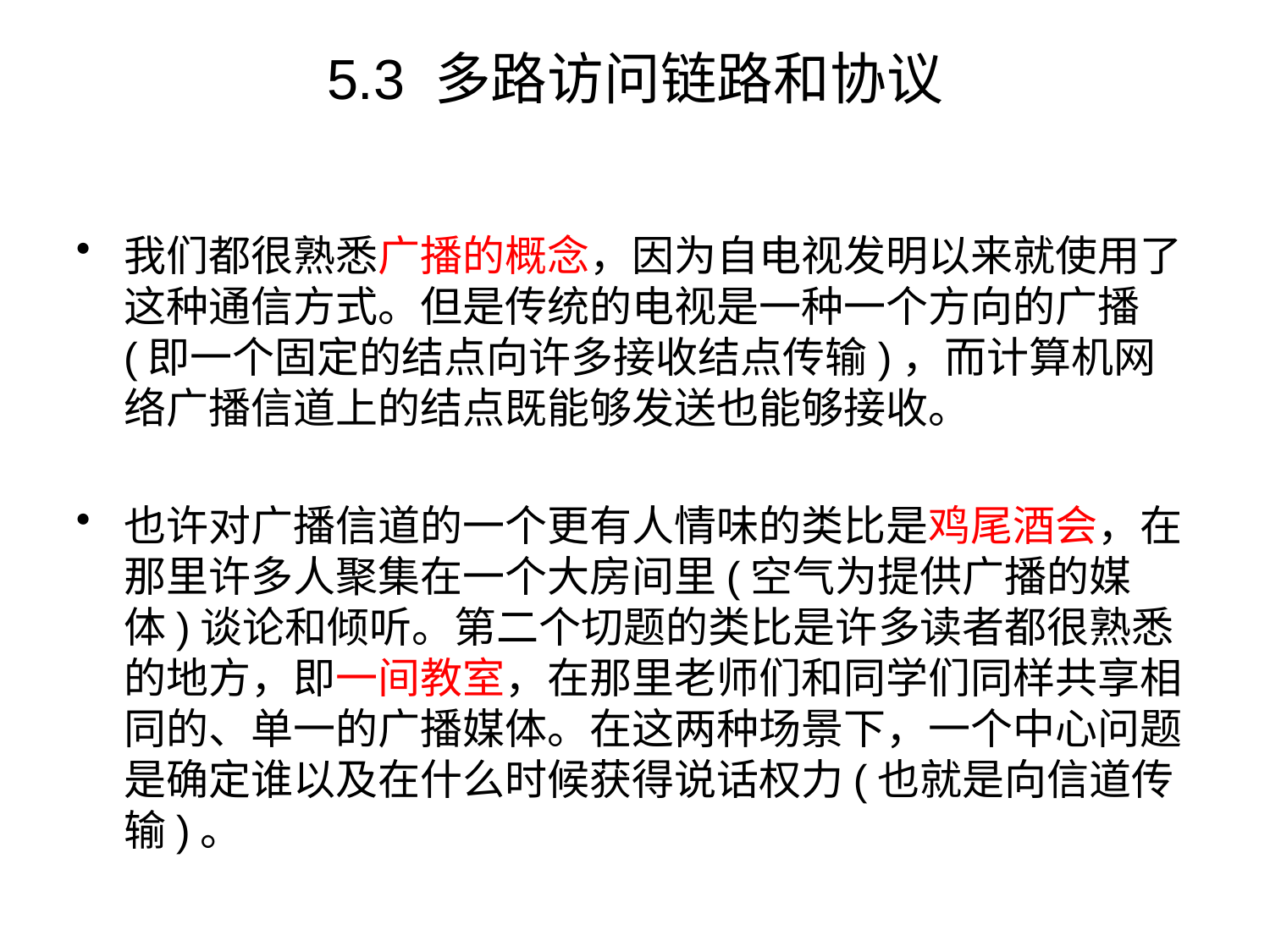

# 5.3 多路访问链路和协议
我们都很熟悉广播的概念，因为自电视发明以来就使用了这种通信方式。但是传统的电视是一种一个方向的广播(即一个固定的结点向许多接收结点传输)，而计算机网络广播信道上的结点既能够发送也能够接收。

也许对广播信道的一个更有人情味的类比是鸡尾酒会，在那里许多人聚集在一个大房间里(空气为提供广播的媒体)谈论和倾听。第二个切题的类比是许多读者都很熟悉的地方，即一间教室，在那里老师们和同学们同样共享相同的、单一的广播媒体。在这两种场景下，一个中心问题是确定谁以及在什么时候获得说话权力(也就是向信道传输)。